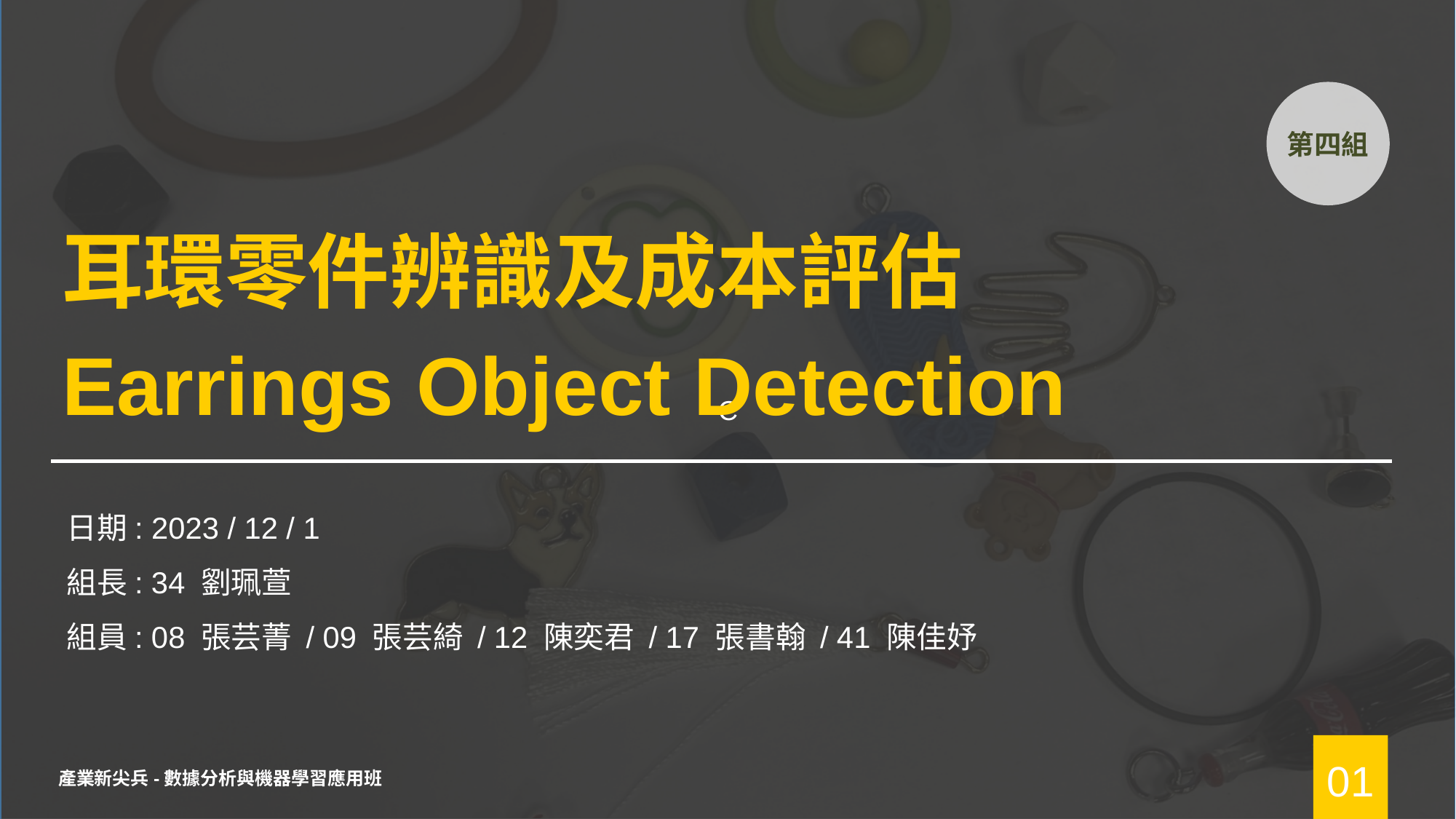

C

第四組
耳環零件辨識及成本評估
Earrings Object Detection
日期: 2023 / 12 / 1
組長: 34 劉珮萱
組員: 08 張芸菁 / 09 張芸綺 / 12 陳奕君 / 17 張書翰 / 41 陳佳妤
01
產業新尖兵-數據分析與機器學習應用班